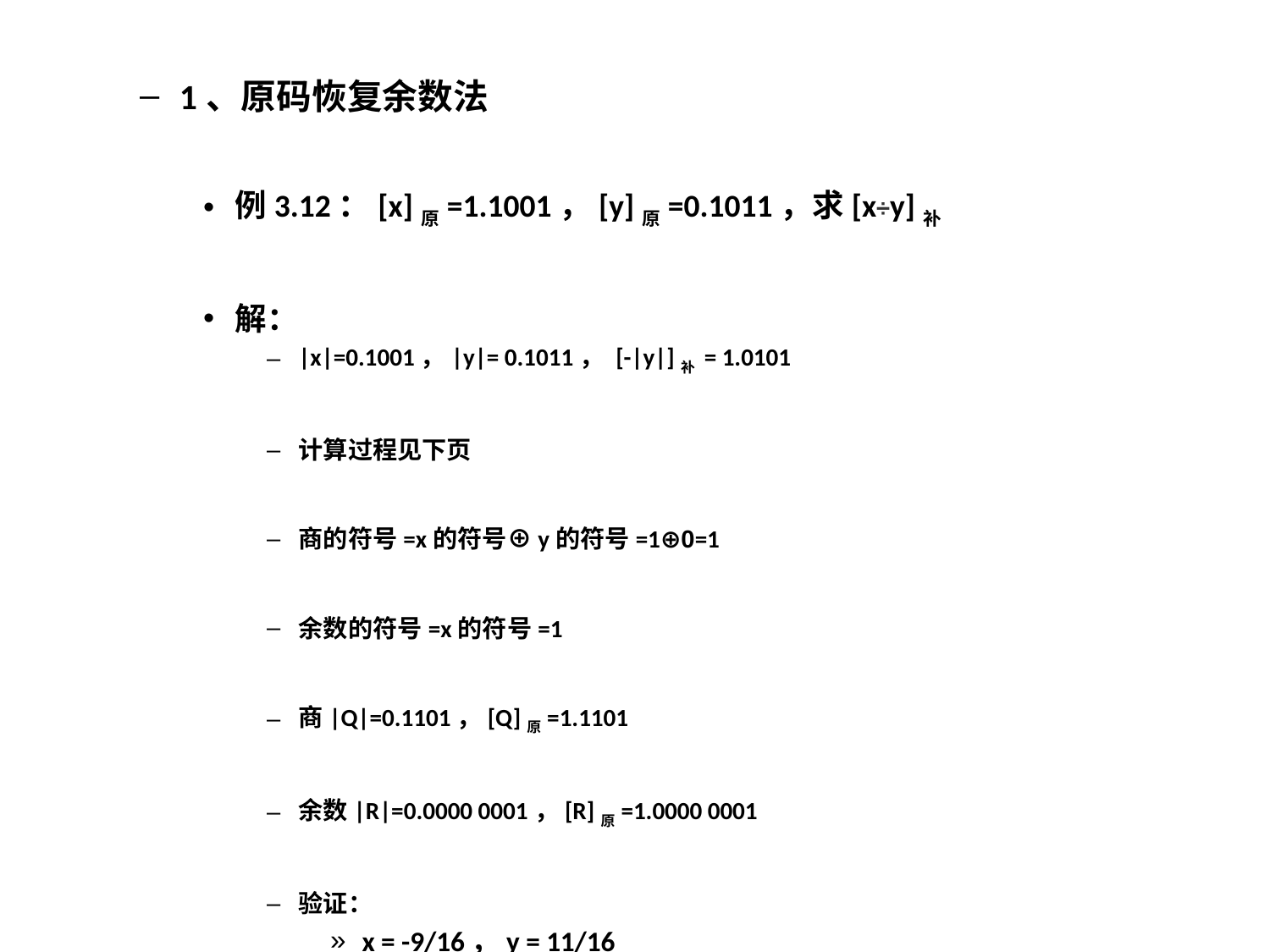

1、原码恢复余数法

例3.12：[x]原=1.1001，[y]原=0.1011，求[x÷y]补

解：
|x|=0.1001，|y|= 0.1011， [-|y|]补 = 1.0101

计算过程见下页

商的符号=x的符号⊕y的符号=1⊕0=1

余数的符号=x的符号=1

商|Q|=0.1101，[Q]原=1.1101

余数|R|=0.0000 0001，[R]原=1.0000 0001

验证：
x = -9/16，y = 11/16
商Q = -0.1101 = -13/16，余数R = -0.0000 0001 = -1/256
x = Q·y+R = (-13/16)·(11/16)+(-1/256) = -144/256 = - 9/16